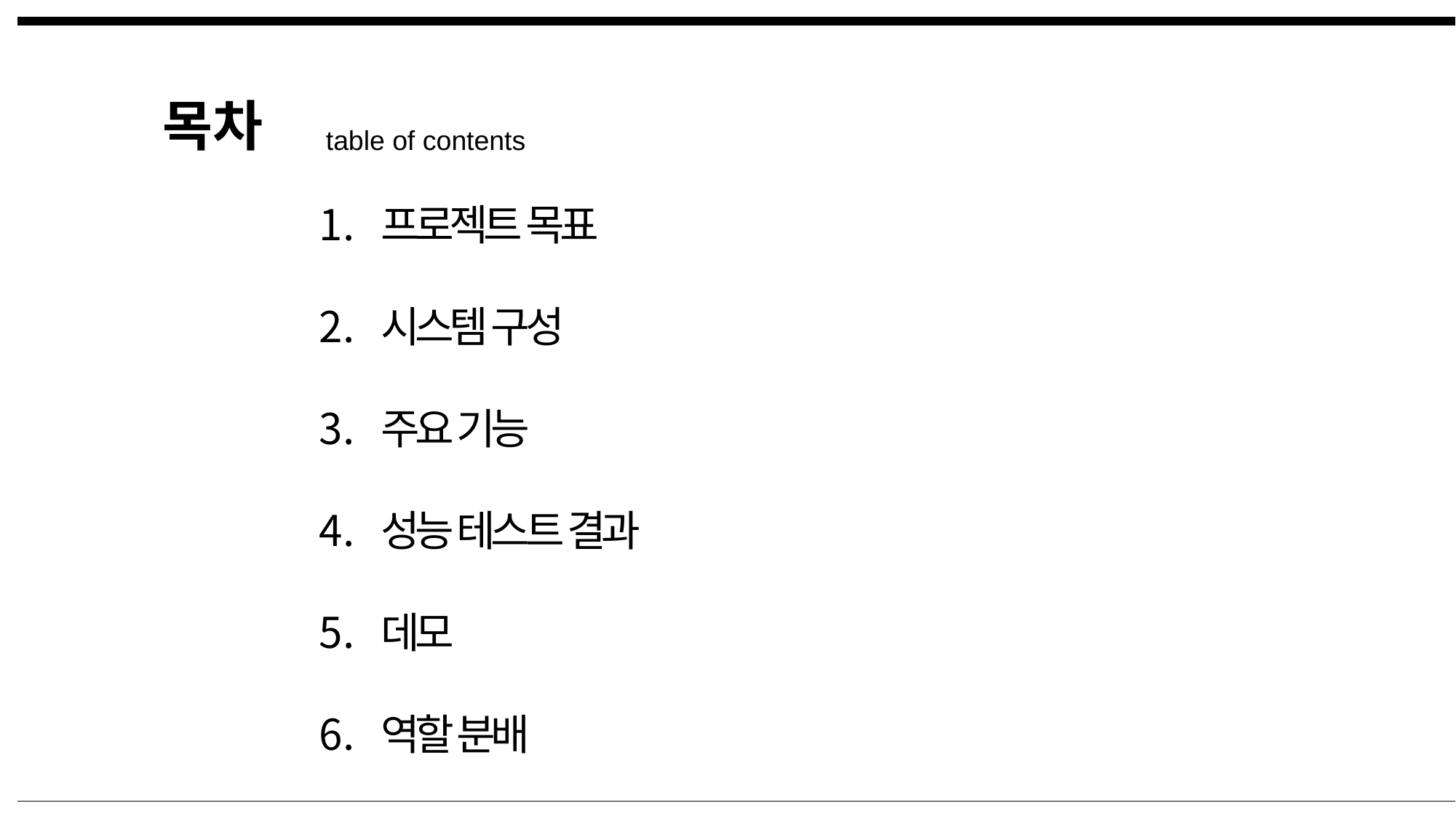

목차
table of contents
프로젝트 목표

시스템 구성

주요 기능

성능 테스트 결과

데모

역할 분배